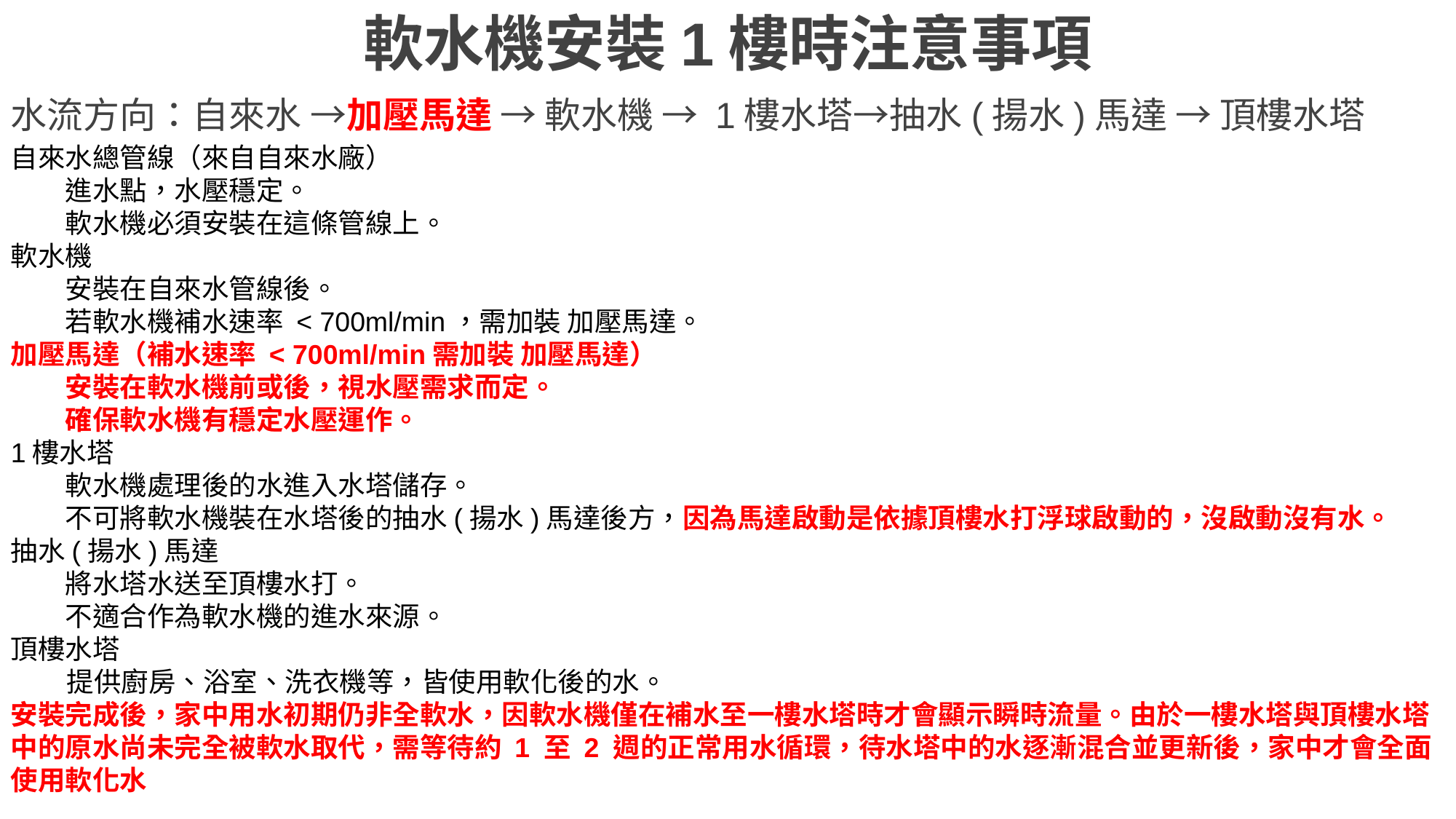

軟水機安裝1樓時注意事項
水流方向：自來水 →加壓馬達 → 軟水機 → 1樓水塔→抽水(揚水)馬達 → 頂樓水塔
自來水總管線（來自自來水廠）
進水點，水壓穩定。
軟水機必須安裝在這條管線上。
軟水機
安裝在自來水管線後。
若軟水機補水速率 < 700ml/min，需加裝 加壓馬達。
加壓馬達（補水速率 < 700ml/min需加裝 加壓馬達）
安裝在軟水機前或後，視水壓需求而定。
確保軟水機有穩定水壓運作。
1樓水塔
軟水機處理後的水進入水塔儲存。
不可將軟水機裝在水塔後的抽水(揚水)馬達後方，因為馬達啟動是依據頂樓水打浮球啟動的，沒啟動沒有水。
抽水(揚水)馬達
將水塔水送至頂樓水打。
不適合作為軟水機的進水來源。
頂樓水塔
        提供廚房、浴室、洗衣機等，皆使用軟化後的水。
安裝完成後，家中用水初期仍非全軟水，因軟水機僅在補水至一樓水塔時才會顯示瞬時流量。由於一樓水塔與頂樓水塔中的原水尚未完全被軟水取代，需等待約 1 至 2 週的正常用水循環，待水塔中的水逐漸混合並更新後，家中才會全面使用軟化水